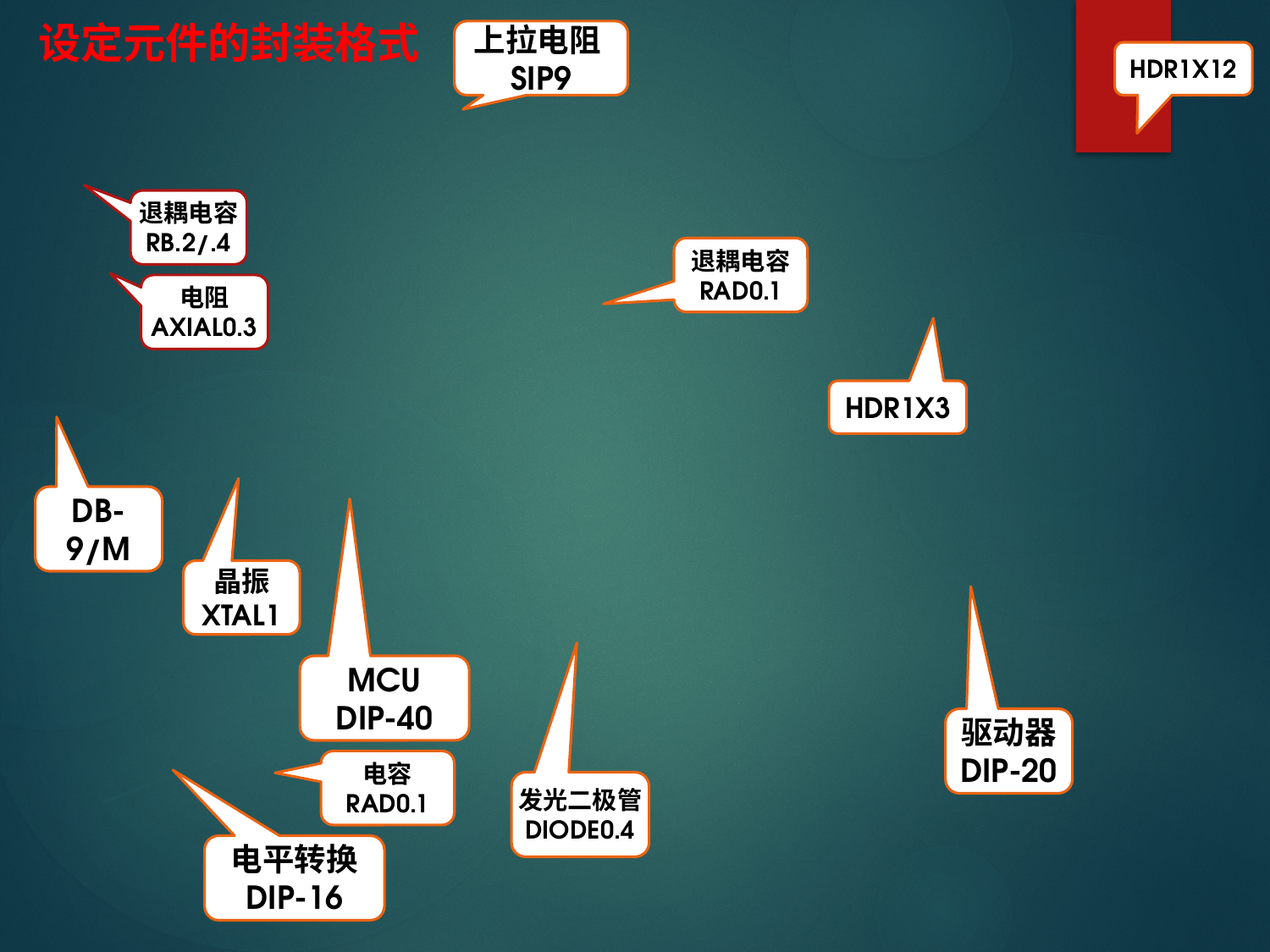

设定元件的封装格式
上拉电阻SIP9
DB-9/M
MCU
DIP-40
驱动器
DIP-20
电平转换
DIP-16
61
HDR1X12
HDR1X3
退耦电容
RB.2/.4
电阻
AXIAL0.3
电容
RAD0.1
发光二极管
DIODE0.4
退耦电容
RAD0.1
晶振
XTAL1